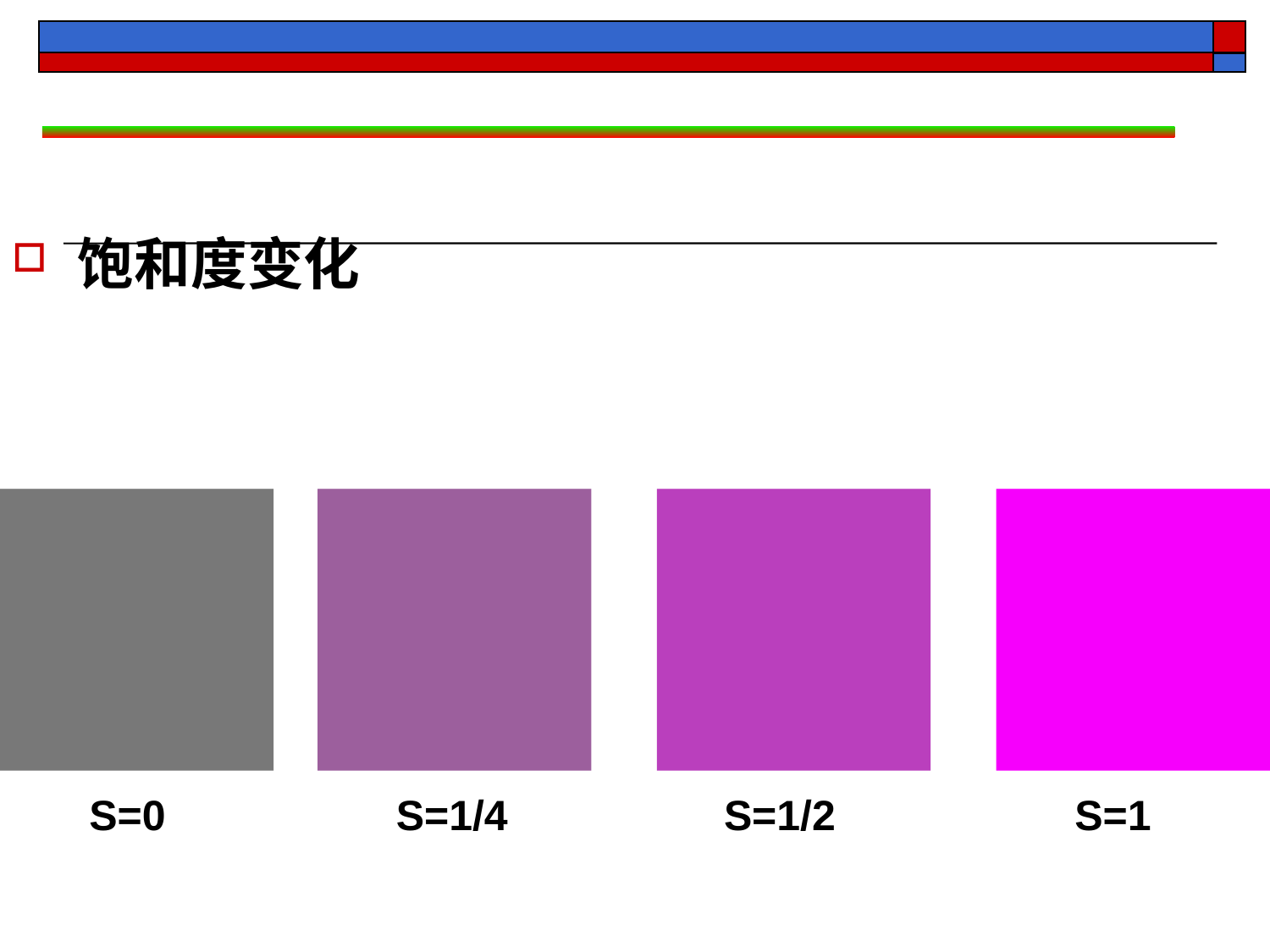

# 饱和度变化

S=0

S=1/4

S=1/2

S=1
41